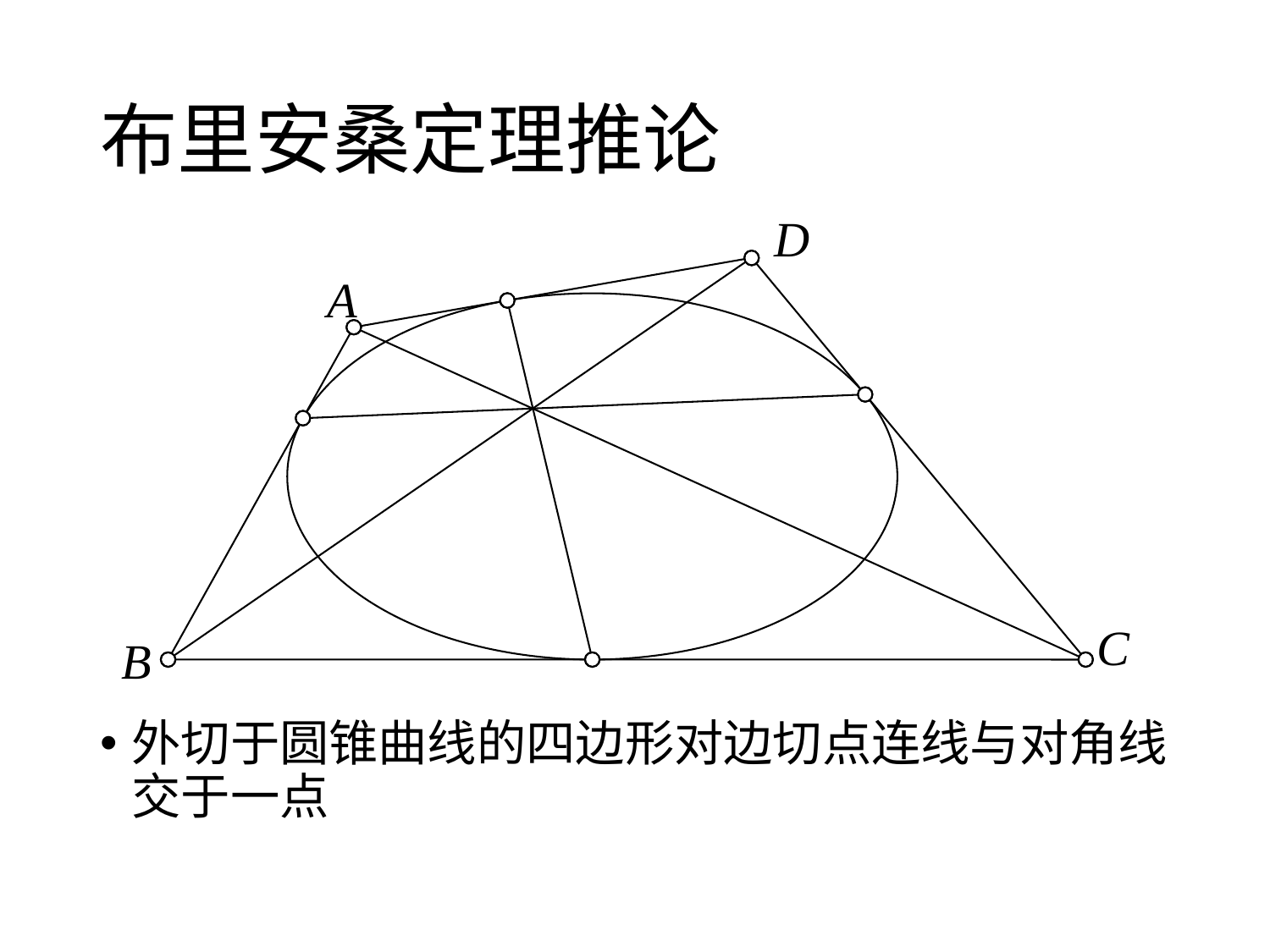

# 布里安桑定理推论
D

A
C
B
外切于圆锥曲线的四边形对边切点连线与对角线交于一点